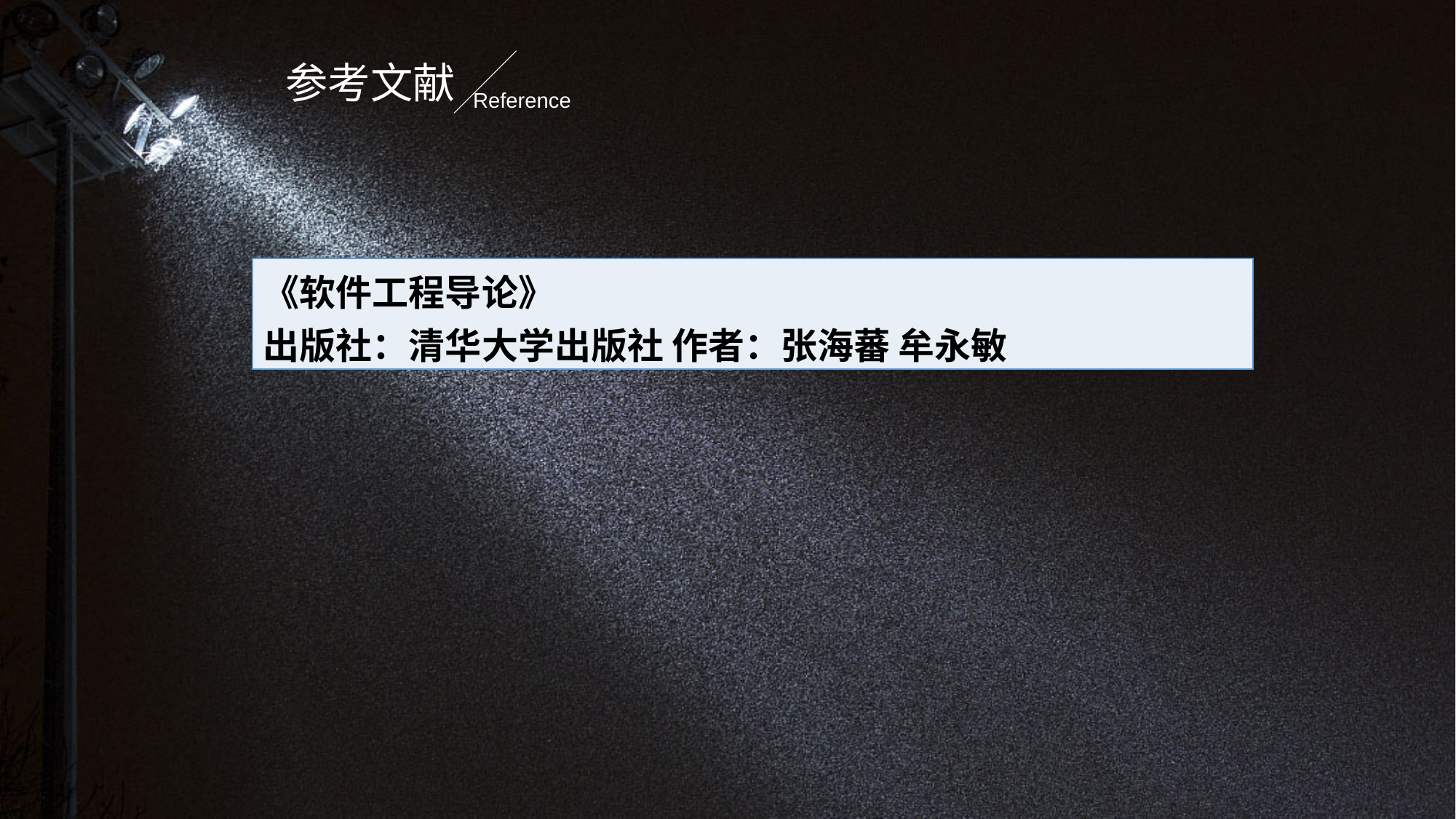

参考文献
Reference
| 《软件工程导论》 出版社：清华大学出版社 作者：张海蕃 牟永敏 |
| --- |